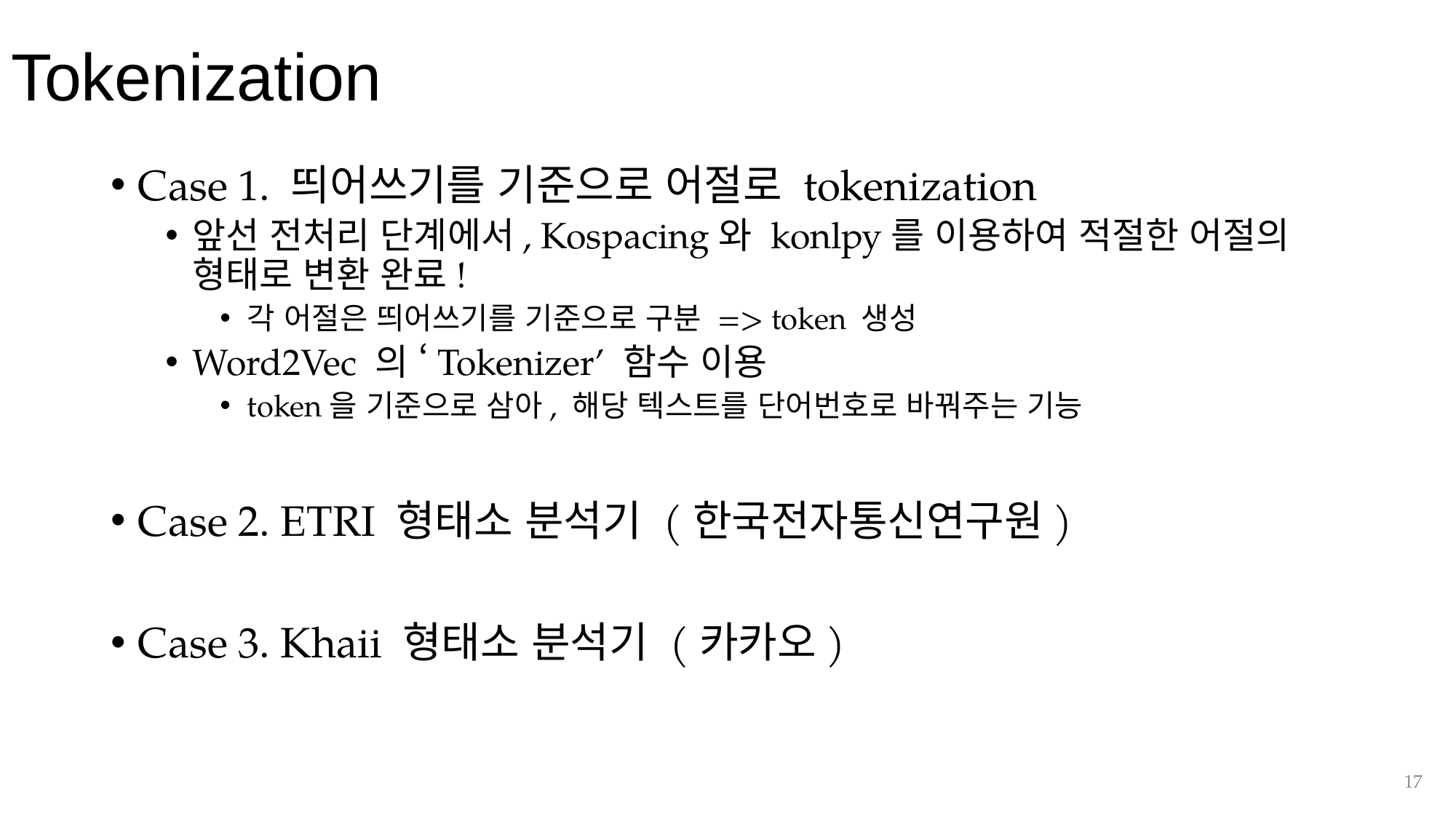

# Tokenization
Case 1. 띄어쓰기를 기준으로 어절로 tokenization
앞선 전처리 단계에서, Kospacing와 konlpy를 이용하여 적절한 어절의 형태로 변환 완료!
각 어절은 띄어쓰기를 기준으로 구분 => token 생성
Word2Vec 의 ‘Tokenizer’ 함수 이용
token을 기준으로 삼아, 해당 텍스트를 단어번호로 바꿔주는 기능

Case 2. ETRI 형태소 분석기 (한국전자통신연구원)

Case 3. Khaii 형태소 분석기 (카카오)
17